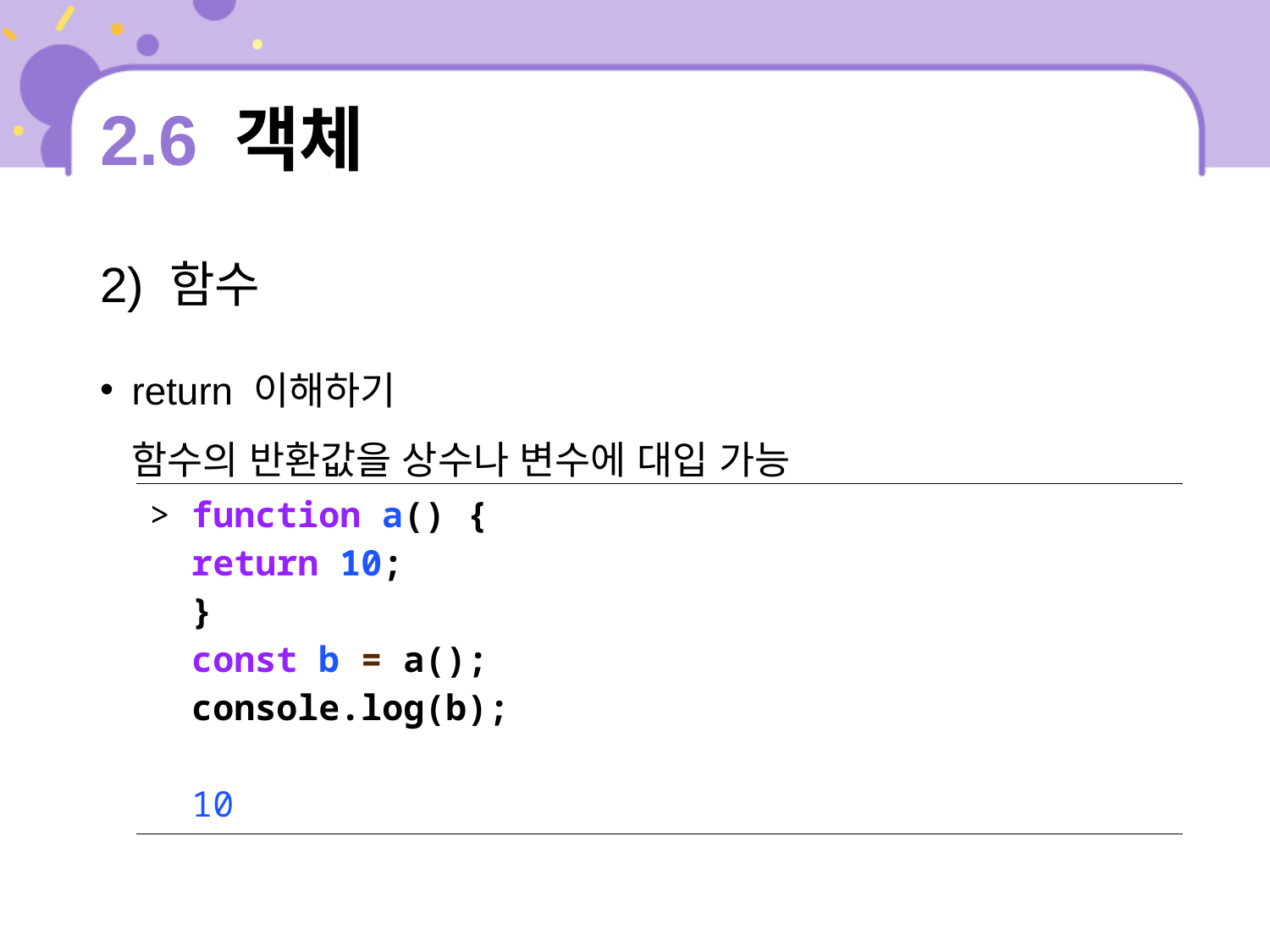

# 2.6 객체
2) 함수
return 이해하기
함수의 반환값을 상수나 변수에 대입 가능
| > function a() { return 10; } const b = a(); console.log(b); 10 |
| --- |